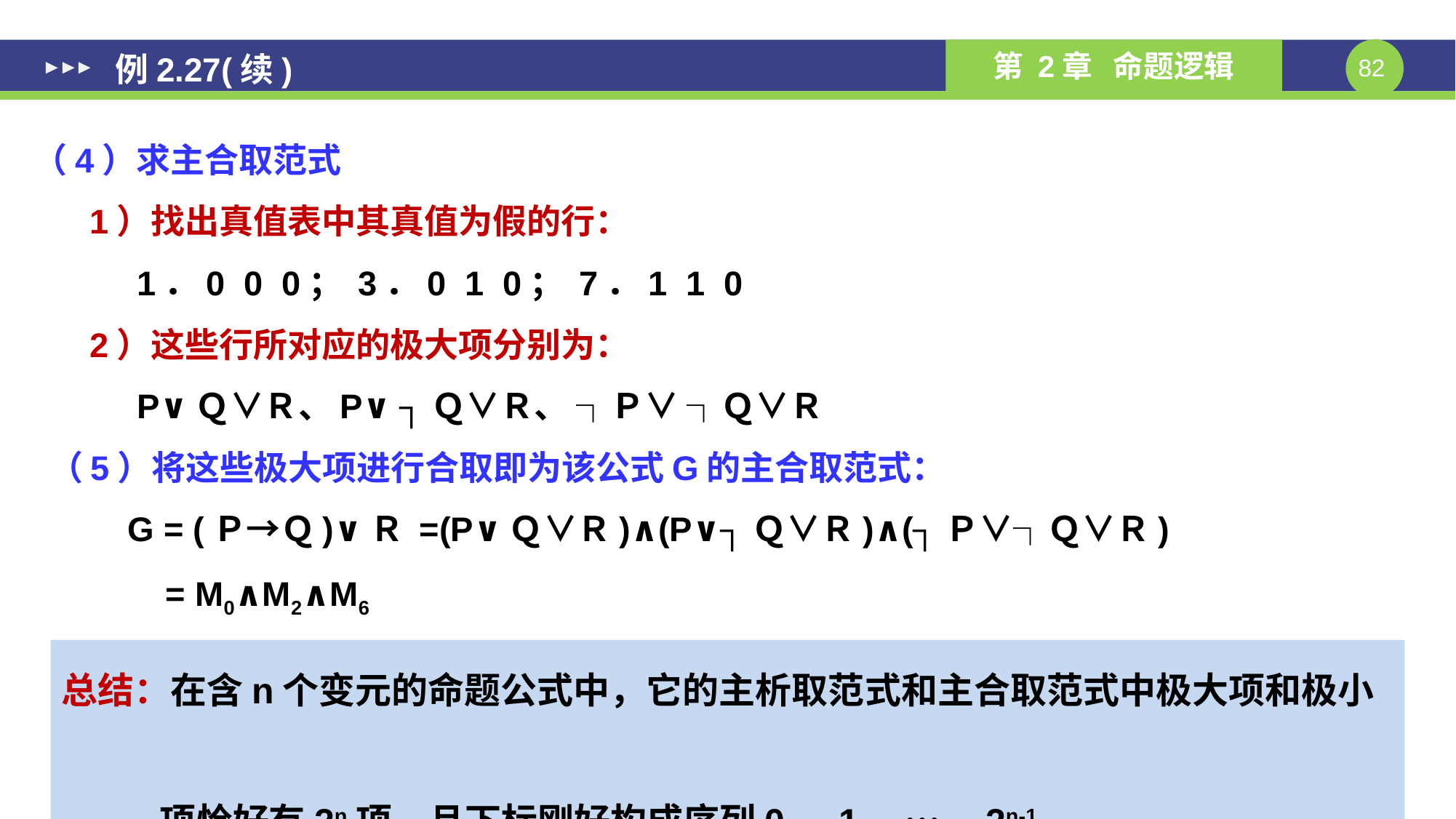

例2.27(续)
（4）求主合取范式
      1）找出真值表中其真值为假的行：
           1．0  0  0； 3．0  1  0； 7．1  1  0
      2）这些行所对应的极大项分别为：
           P∨Ｑ∨Ｒ、P∨ ┐Ｑ∨Ｒ、 ┐Ｐ∨ ┐Ｑ∨Ｒ
 （5）将这些极大项进行合取即为该公式G的主合取范式：
          G = (Ｐ→Ｑ)∨Ｒ =(P∨Ｑ∨Ｒ)∧(P∨┐Ｑ∨Ｒ)∧(┐Ｐ∨┐Ｑ∨Ｒ)
              = M0∧M2∧M6
总结：在含n个变元的命题公式中，它的主析取范式和主合取范式中极大项和极小
           项恰好有2n项，且下标刚好构成序列0，1，…，2n-1。